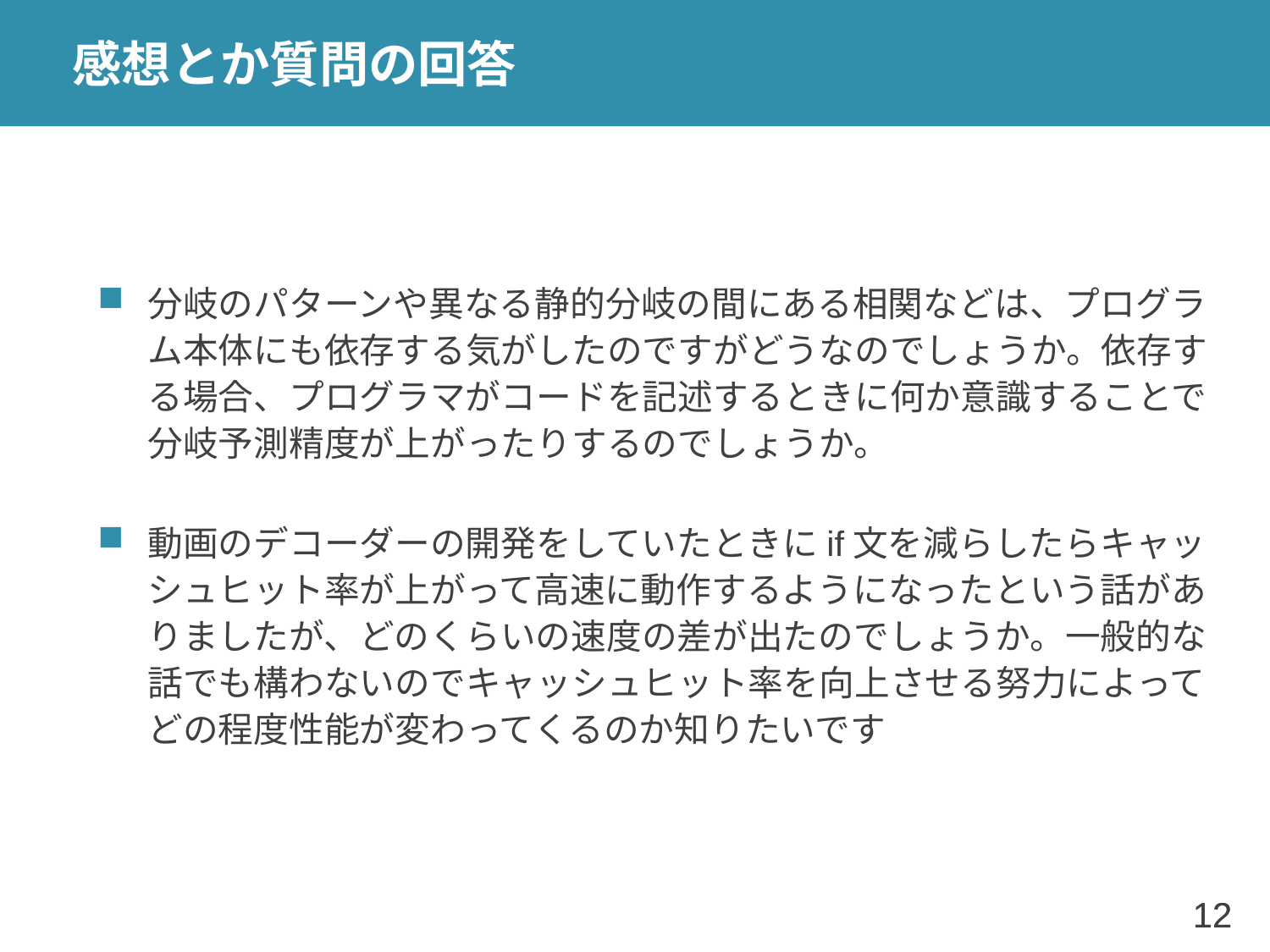

# 感想とか質問の回答
分岐のパターンや異なる静的分岐の間にある相関などは、プログラム本体にも依存する気がしたのですがどうなのでしょうか。依存する場合、プログラマがコードを記述するときに何か意識することで分岐予測精度が上がったりするのでしょうか。
動画のデコーダーの開発をしていたときにif文を減らしたらキャッシュヒット率が上がって高速に動作するようになったという話がありましたが、どのくらいの速度の差が出たのでしょうか。一般的な話でも構わないのでキャッシュヒット率を向上させる努力によってどの程度性能が変わってくるのか知りたいです